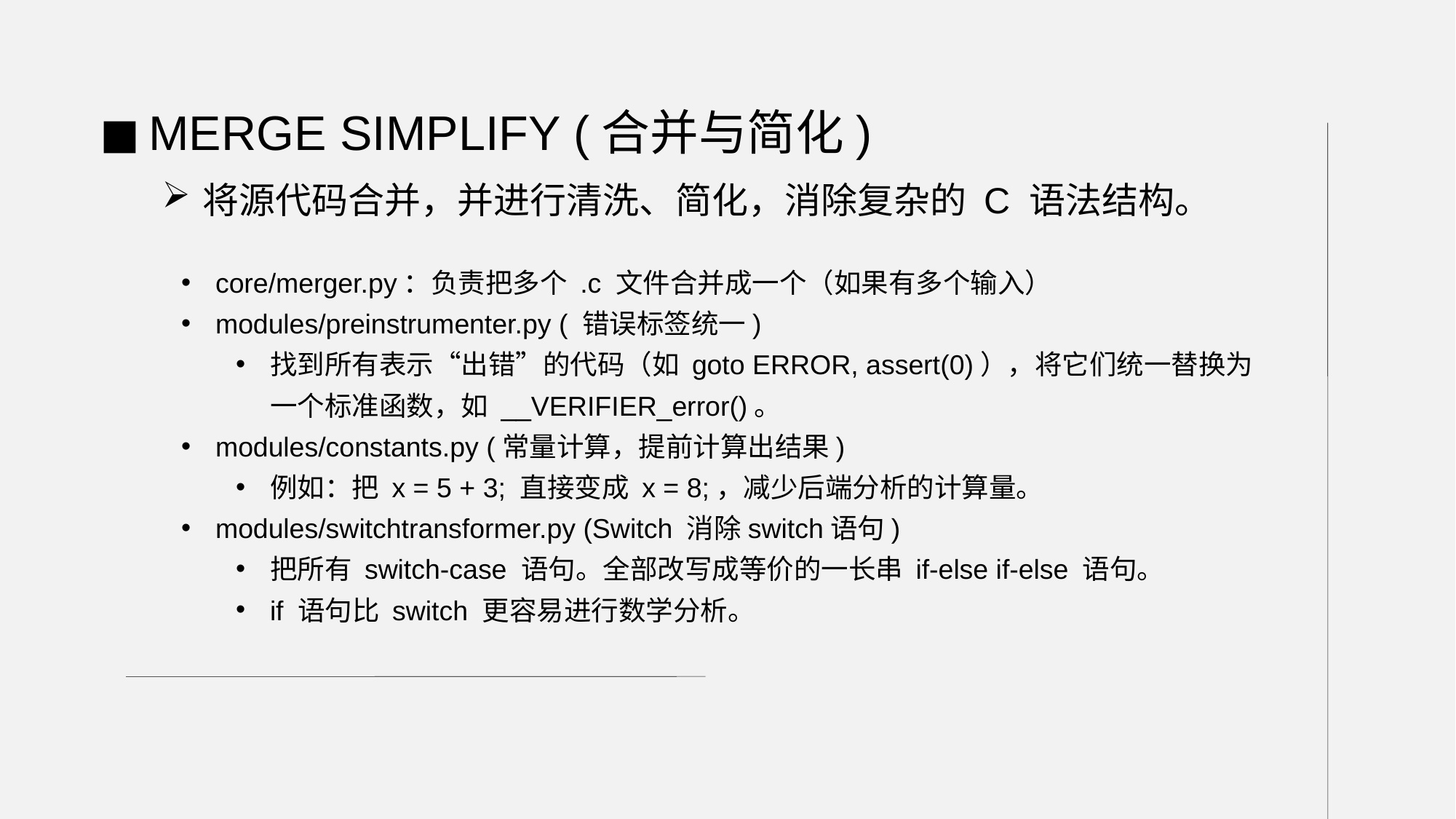

MERGE SIMPLIFY (合并与简化)

将源代码合并，并进行清洗、简化，消除复杂的 C 语法结构。
core/merger.py：负责把多个 .c 文件合并成一个（如果有多个输入）
modules/preinstrumenter.py ( 错误标签统一)
找到所有表示“出错”的代码（如 goto ERROR, assert(0)），将它们统一替换为一个标准函数，如 __VERIFIER_error()。
modules/constants.py (常量计算，提前计算出结果)
例如：把 x = 5 + 3; 直接变成 x = 8;，减少后端分析的计算量。
modules/switchtransformer.py (Switch 消除switch语句)
把所有 switch-case 语句。全部改写成等价的一长串 if-else if-else 语句。
if 语句比 switch 更容易进行数学分析。